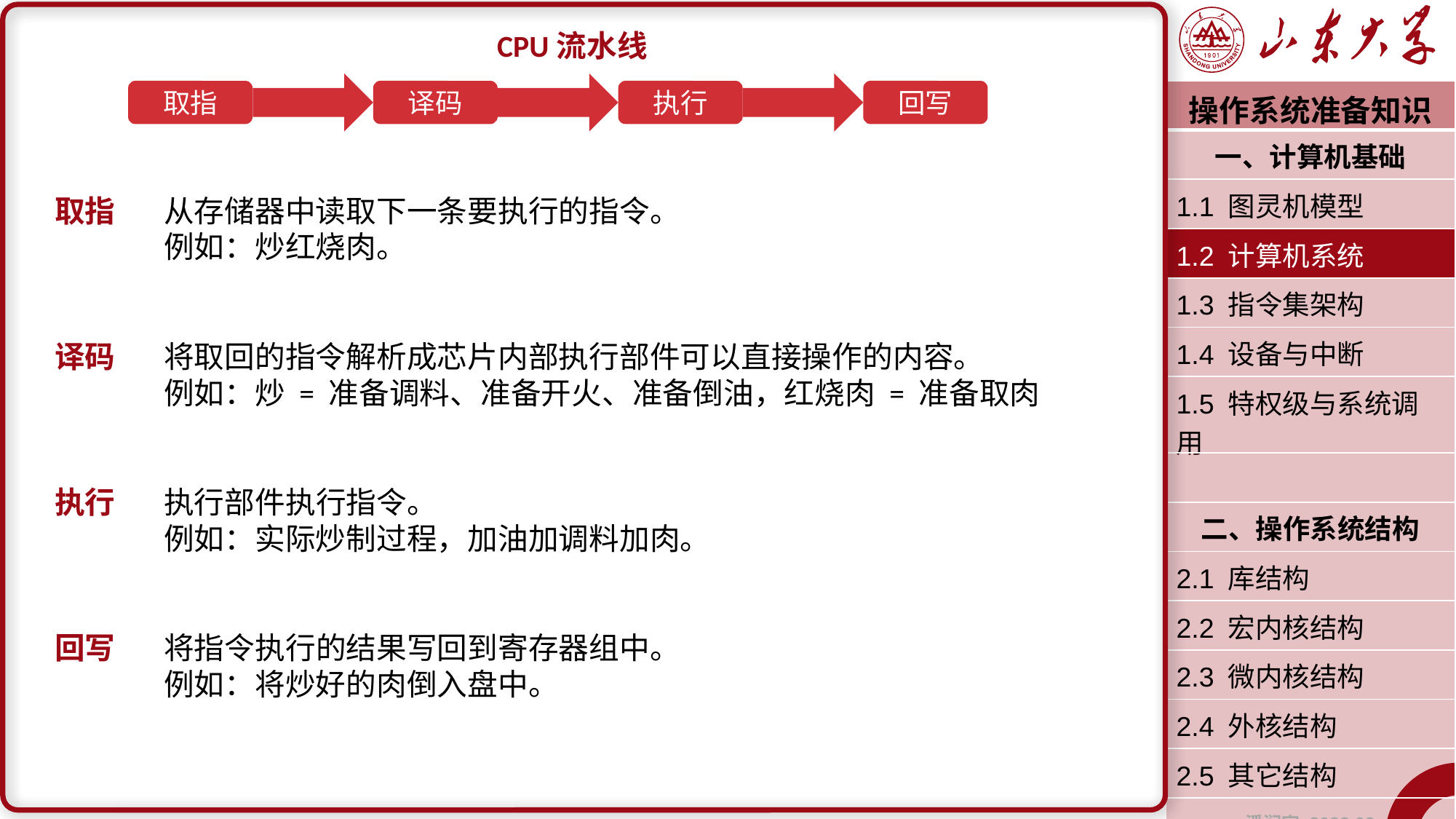

CPU流水线

取指
译码
执行
回写
| 操作系统准备知识 |
| --- |
| 一、计算机基础 |
| 1.1 图灵机模型 |
| 1.2 计算机系统 |
| 1.3 指令集架构 |
| 1.4 设备与中断 |
| 1.5 特权级与系统调用 |
|  |
| 二、操作系统结构 |
| 2.1 库结构 |
| 2.2 宏内核结构 |
| 2.3 微内核结构 |
| 2.4 外核结构 |
| 2.5 其它结构 |
| 潘润宇 2023.02 |
取指	从存储器中读取下一条要执行的指令。
	例如：炒红烧肉。

译码	将取回的指令解析成芯片内部执行部件可以直接操作的内容。
	例如：炒 = 准备调料、准备开火、准备倒油，红烧肉 = 准备取肉

执行	执行部件执行指令。
	例如：实际炒制过程，加油加调料加肉。

回写	将指令执行的结果写回到寄存器组中。
	例如：将炒好的肉倒入盘中。